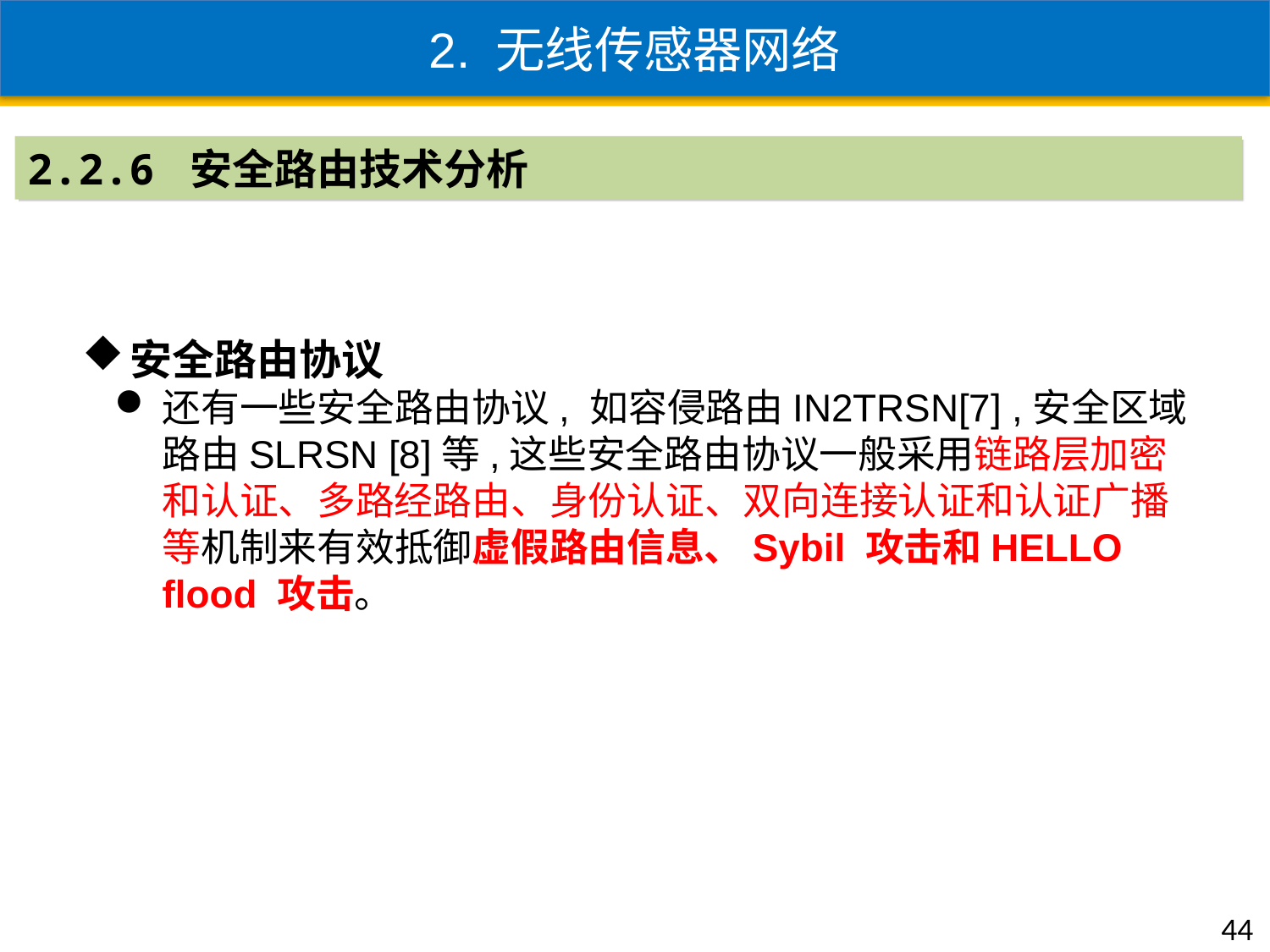

2. 无线传感器网络
2.2.6 安全路由技术分析
安全路由协议
还有一些安全路由协议, 如容侵路由IN2TRSN[7] ,安全区域路由SLRSN [8]等,这些安全路由协议一般采用链路层加密和认证、多路经路由、身份认证、双向连接认证和认证广播等机制来有效抵御虚假路由信息、Sybil 攻击和HELLO flood 攻击。
44